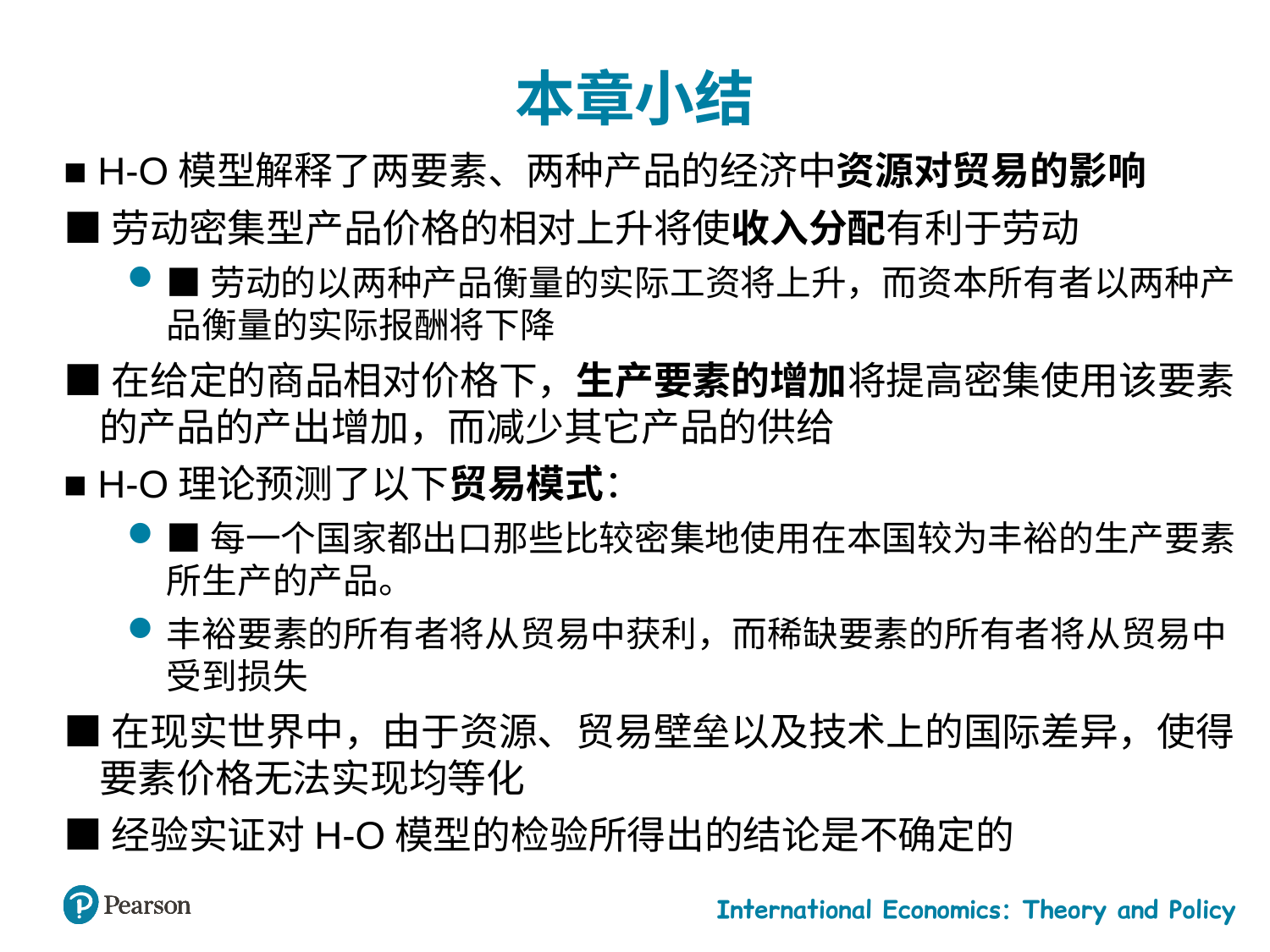

# 本章小结
■ H-O模型解释了两要素、两种产品的经济中资源对贸易的影响
■劳动密集型产品价格的相对上升将使收入分配有利于劳动
■劳动的以两种产品衡量的实际工资将上升，而资本所有者以两种产品衡量的实际报酬将下降
■在给定的商品相对价格下，生产要素的增加将提高密集使用该要素的产品的产出增加，而减少其它产品的供给
■ H-O理论预测了以下贸易模式：
■每一个国家都出口那些比较密集地使用在本国较为丰裕的生产要素所生产的产品。
丰裕要素的所有者将从贸易中获利，而稀缺要素的所有者将从贸易中受到损失
■在现实世界中，由于资源、贸易壁垒以及技术上的国际差异，使得要素价格无法实现均等化
■经验实证对H-O模型的检验所得出的结论是不确定的